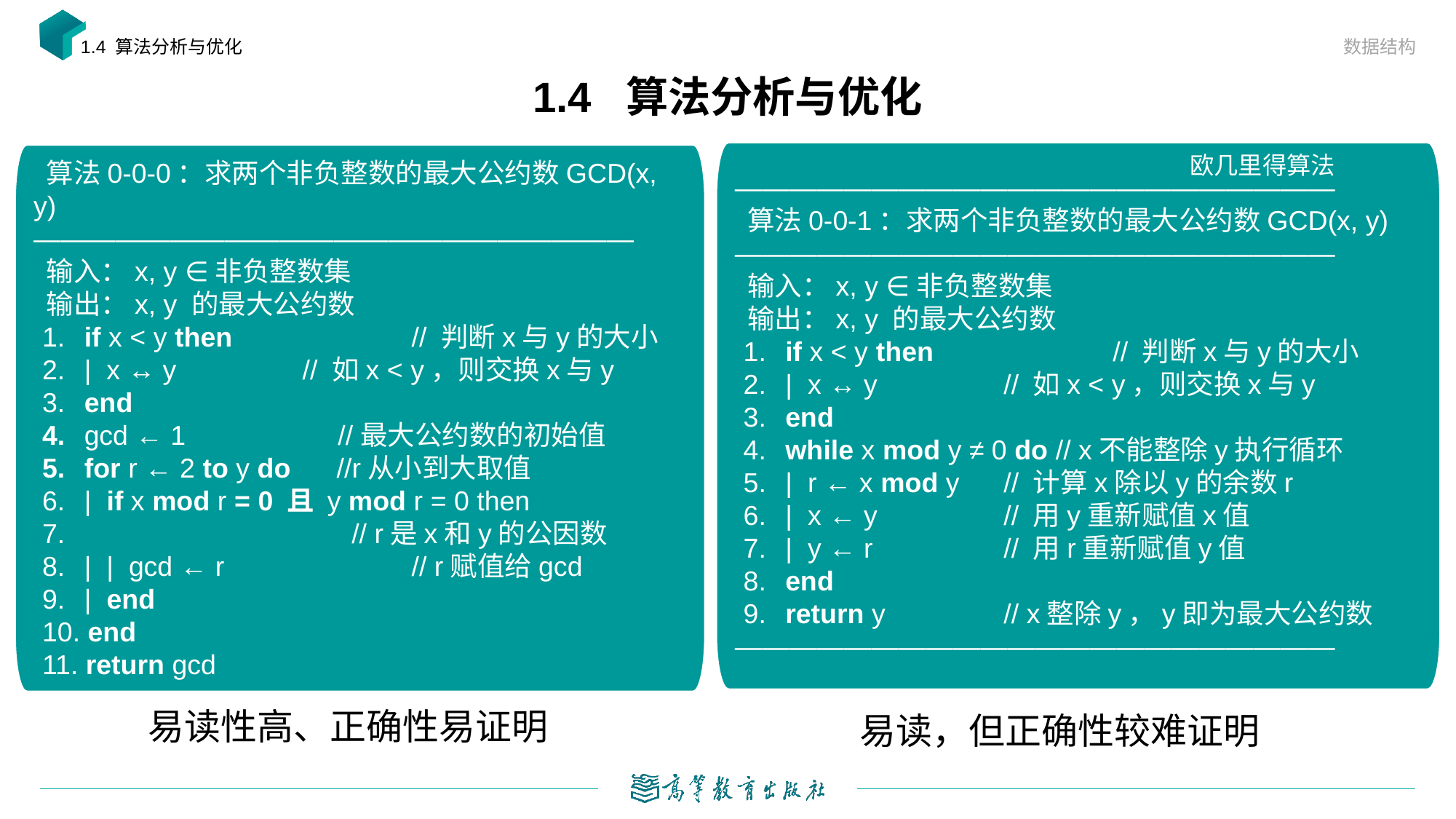

数据结构
1.4 算法分析与优化
# 1.4  算法分析与优化
——————————————————————
 算法0-0-1：求两个非负整数的最大公约数GCD(x, y)
——————————————————————
 输入：x, y ∈非负整数集
 输出：x, y 的最大公约数
 if x < y then		 // 判断x与y的大小
 |  x ↔ y		 // 如x < y，则交换x与y
 end
 while x mod y ≠ 0 do // x不能整除y执行循环
 |  r ← x mod y	 // 计算x除以y的余数r
 |  x ← y		 // 用y重新赋值x值
 |  y ← r		 // 用r重新赋值y值
 end
 return y		 // x整除y，y即为最大公约数
——————————————————————
——————————————————————
 算法0-0-0：求两个非负整数的最大公约数GCD(x, y)
——————————————————————
 输入：x, y ∈非负整数集
 输出：x, y 的最大公约数
 if x < y then		 // 判断x与y的大小
 |  x ↔ y		 // 如x < y，则交换x与y
 end
 gcd ← 1                    //最大公约数的初始值
 for r ← 2 to y do      //r从小到大取值
 |  if x mod r = 0 且 y mod r = 0 then
                                    // r是x和y的公因数
 |  |  gcd ← r		 // r赋值给gcd
 |  end
 end
 return gcd
——————————————————————
欧几里得算法
易读性高、正确性易证明
易读，但正确性较难证明